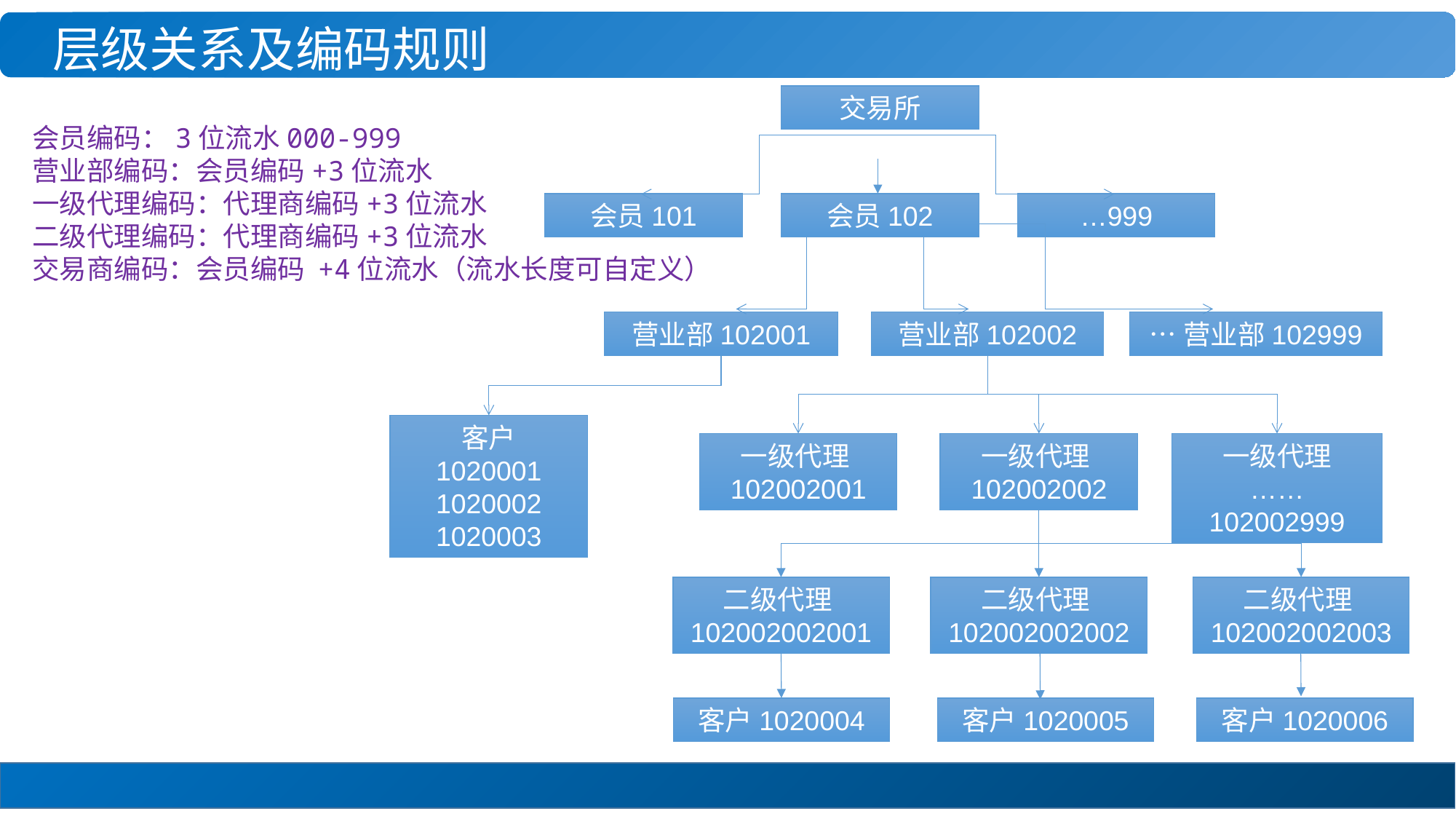

层级关系及编码规则

交易所
会员编码：3位流水000-999
营业部编码：会员编码+3位流水
一级代理编码：代理商编码+3位流水
二级代理编码：代理商编码+3位流水
交易商编码：会员编码 +4位流水（流水长度可自定义）
会员101
会员102
…999
营业部102001
营业部102002
…营业部102999
客户
1020001
1020002
1020003
一级代理102002001
一级代理102002002
一级代理
……102002999
二级代理102002002001
二级代理102002002002
二级代理102002002003
客户1020004
客户1020005
客户1020006